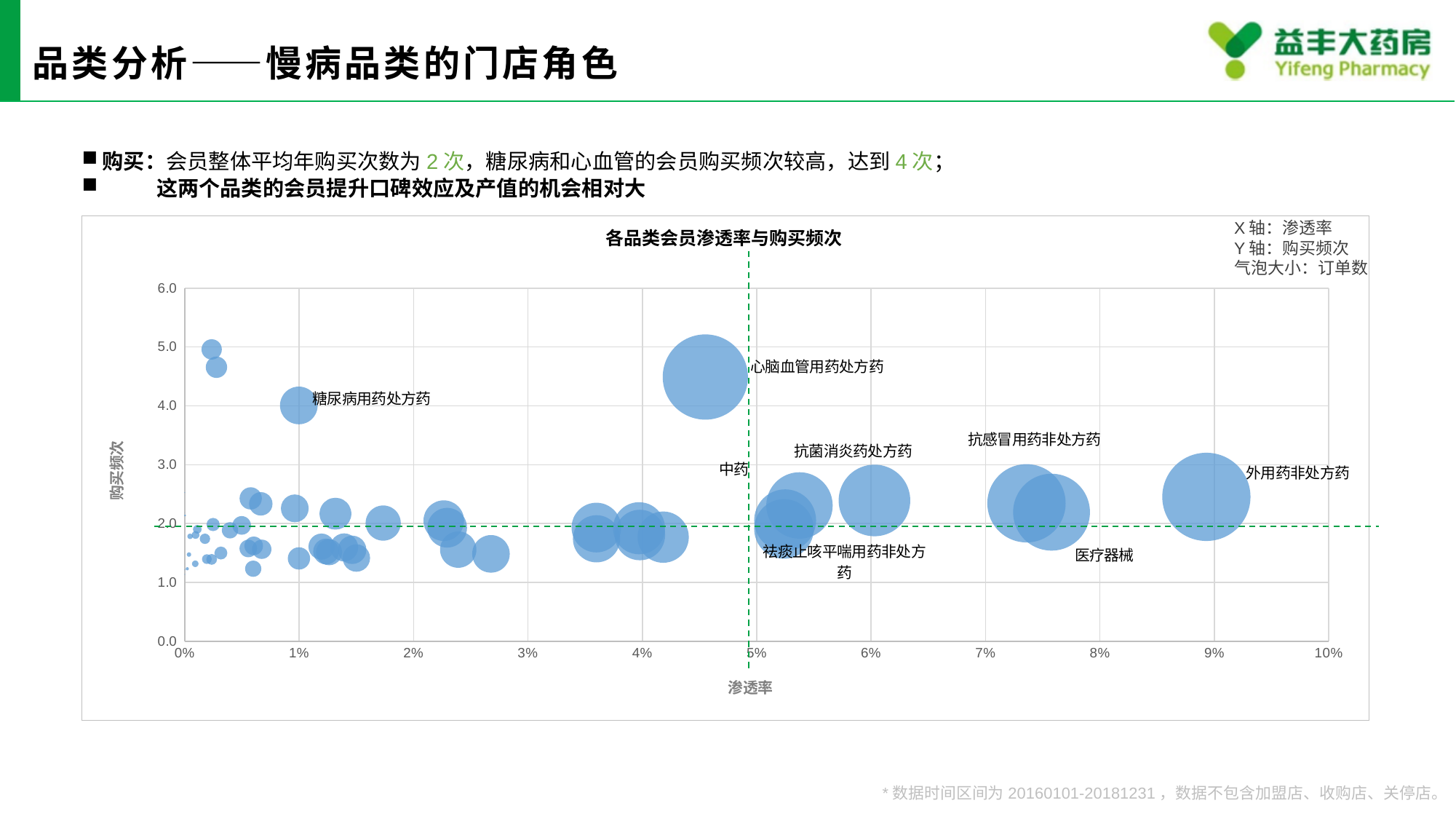

# 品类分析——慢病品类的门店角色
购买：会员整体平均年购买次数为2次，糖尿病和心血管的会员购买频次较高，达到4次；
          这两个品类的会员提升口碑效应及产值的机会相对大

### Chart: 各品类会员渗透率与购买频次

| Category | 个人护理 中药 五官科用药处方药 五官科用药非处方药 保健食品 健康食品 健身康复 其他 其他药品处方药 其他药品非处方药 医疗器械 外用药处方药 外用药非处方药 妇科用药处方药 妇科用药非处方药 心脑血管用药处方药 心脑血管用药非处方药 抗感冒用药处方药 抗感冒用药非处方药 抗晕止吐抗过敏用药处方药 抗晕止吐抗过敏用药非处方药 抗菌消炎药处方药 抗菌消炎药非处方药 日常用品 普通食品 母婴类 泌尿系统用药处方药 泌尿系统用药非处方药 注射药处方药 注射药非处方药 消毒用品 清热解毒用药处方药 清热解毒用药非处方药 激素和抗肿瘤用药处方药 激素和抗肿瘤用药非处方药 皮肤病用药处方药 皮肤病用药非处方药 祛痰止咳平喘用药处方药 祛痰止咳平喘用药非处方药 精神病用药处方药 精神病用药非处方药 糖尿病用药处方药 糖尿病用药非处方药 维生素和钙类处方药 维生素和钙类非处方药 肝胆用药处方药 肝胆用药非处方药 胃肠道用药处方药 胃肠道用药非处方药 胶类处方药 胶类非处方药 补益药处方药 补益药非处方药 风湿伤科镇痛用药处方药 风湿伤科镇痛用药非处方药 |
|---|---|
X轴：渗透率
Y轴：购买频次
气泡大小：订单数
*数据时间区间为20160101-20181231，数据不包含加盟店、收购店、关停店。